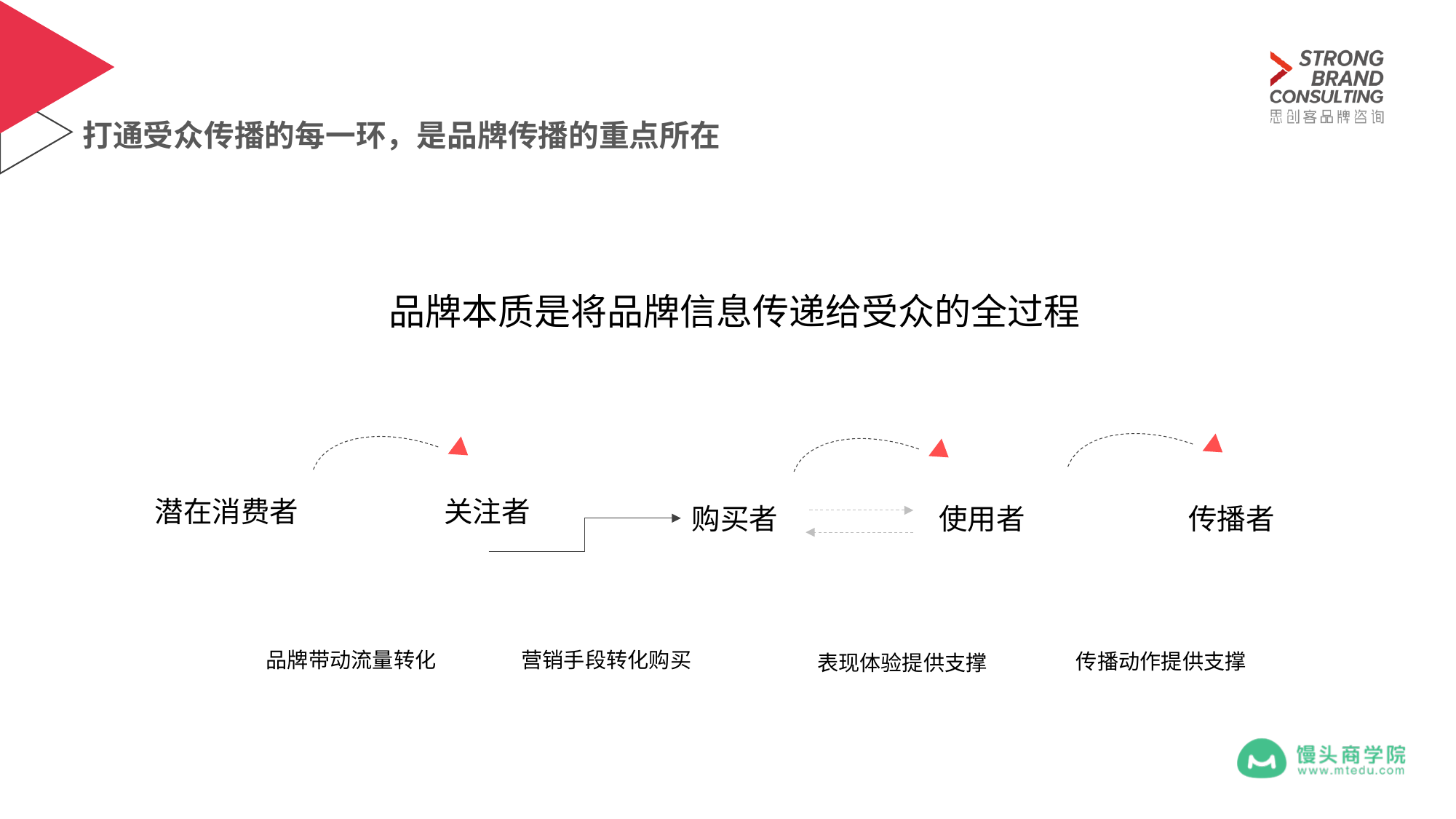

# 打通受众传播的每一环，是品牌传播的重点所在
品牌本质是将品牌信息传递给受众的全过程

潜在消费者
关注者
购买者
使用者
传播者
品牌带动流量转化
营销手段转化购买
传播动作提供支撑
表现体验提供支撑